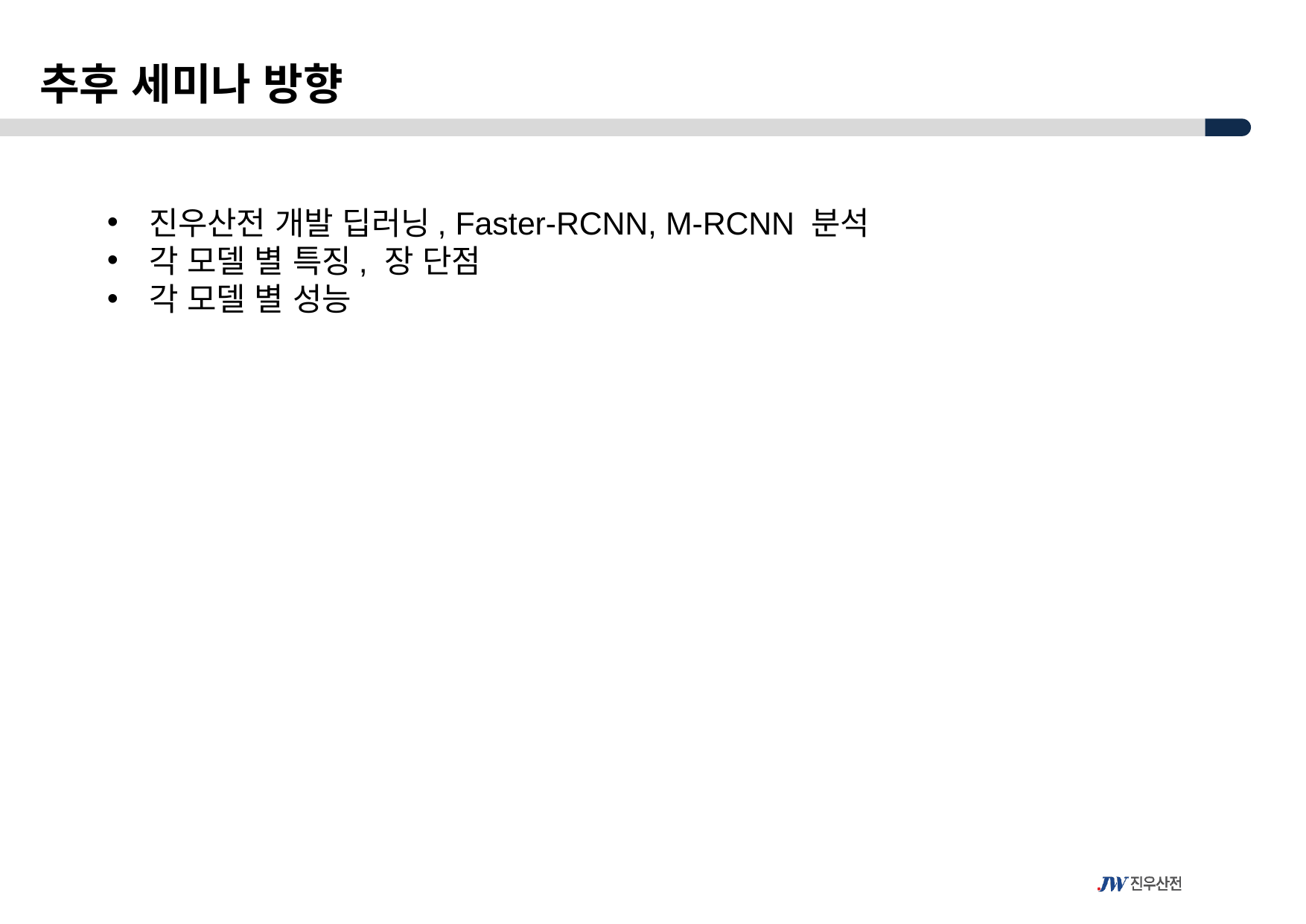

추후 세미나 방향
진우산전 개발 딥러닝, Faster-RCNN, M-RCNN 분석
각 모델 별 특징, 장 단점
각 모델 별 성능